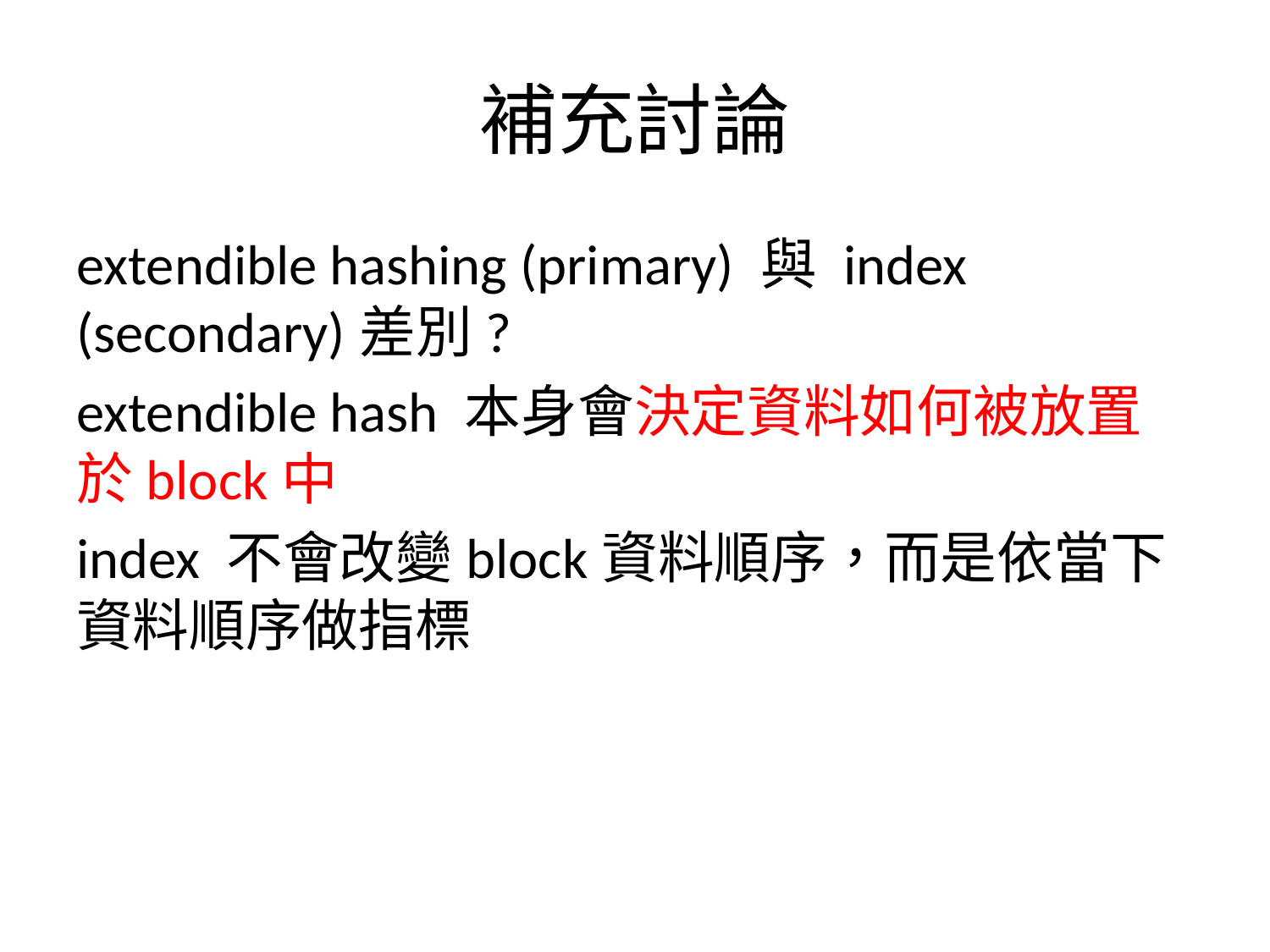

# 補充討論
extendible hashing (primary) 與 index (secondary)差別?
extendible hash 本身會決定資料如何被放置於block中
index 不會改變block資料順序，而是依當下資料順序做指標